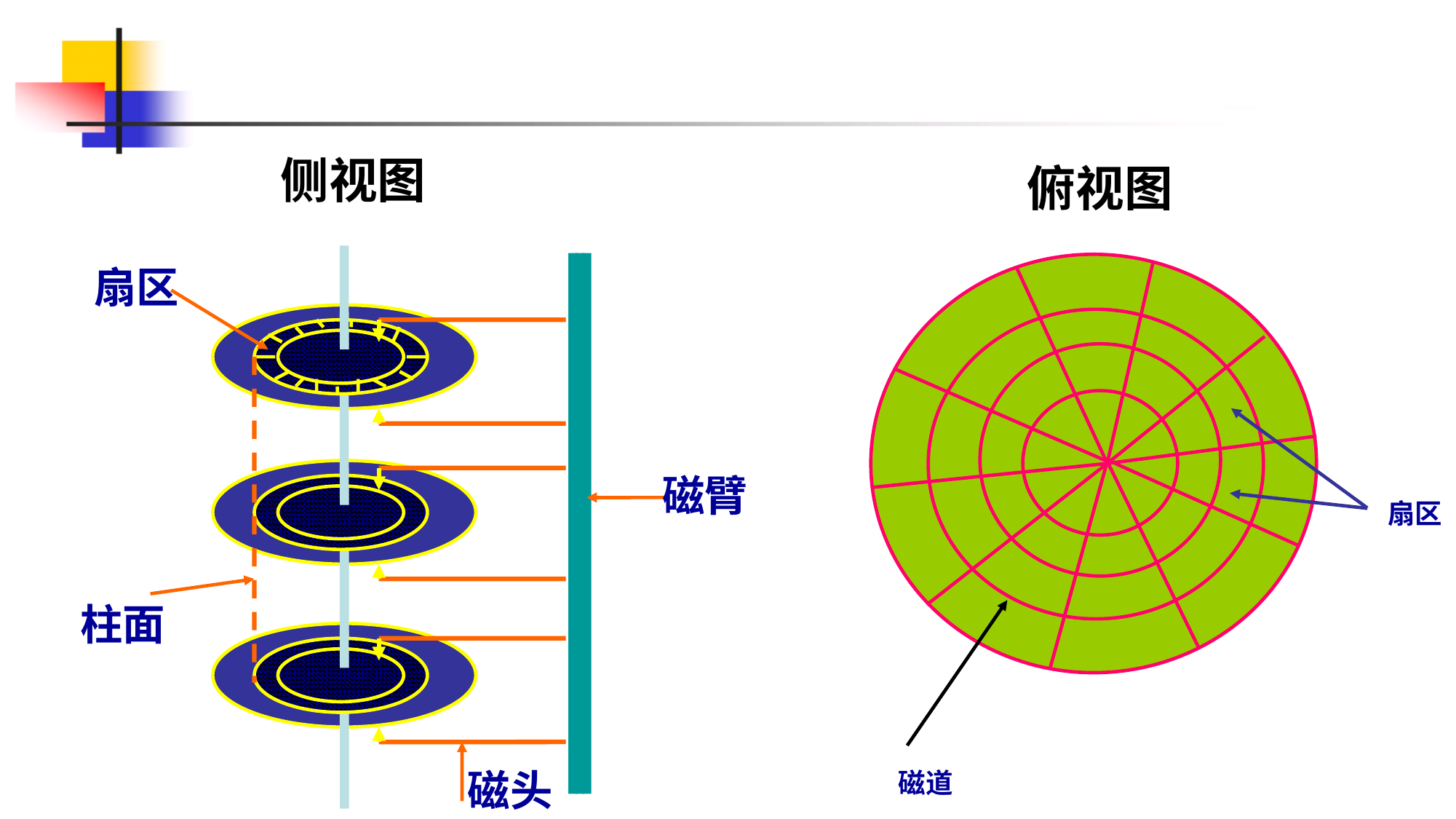

# 侧视图
俯视图

扇区

磁臂

柱面

磁头

扇区

磁道